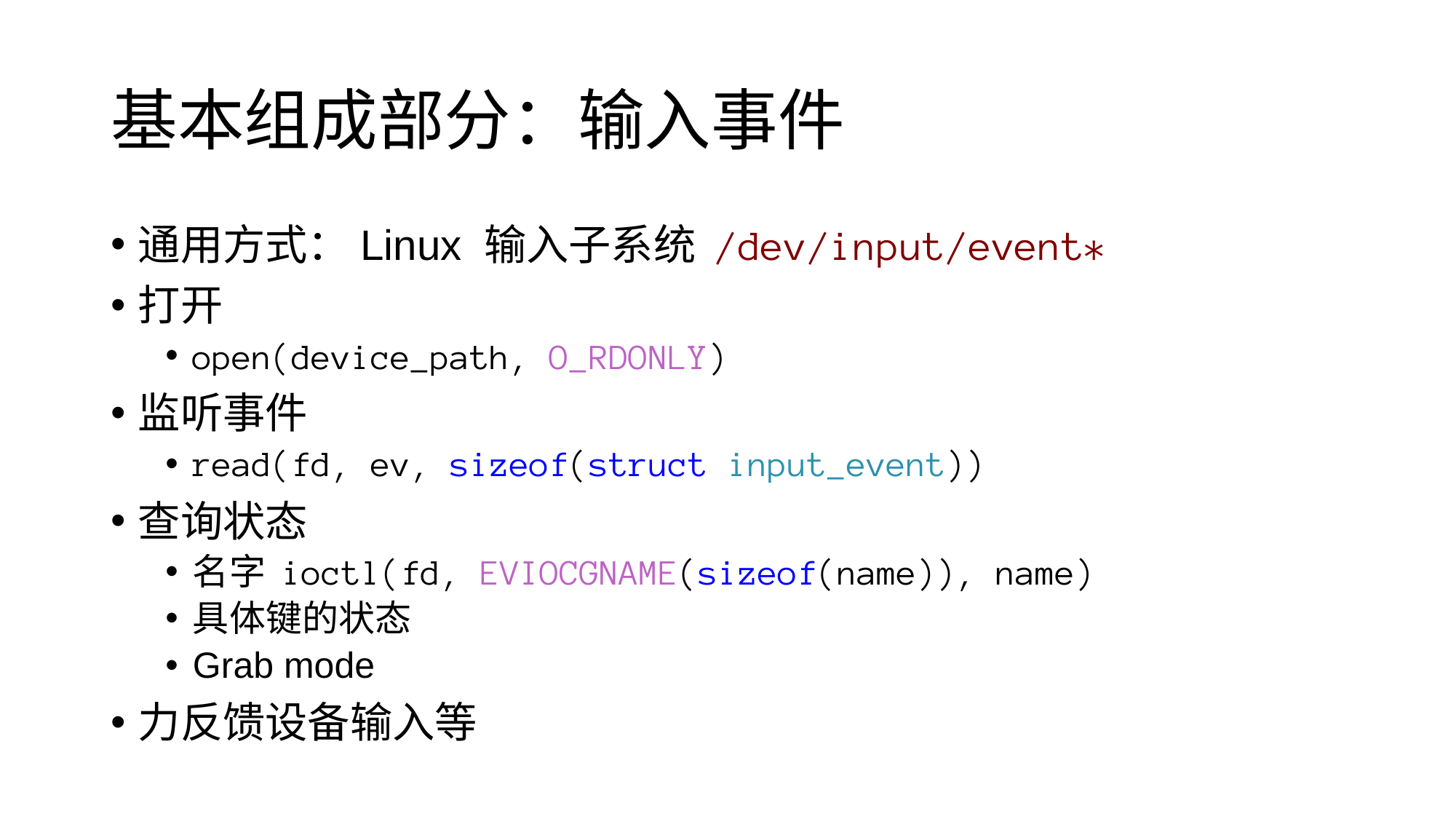

# 基本组成部分：输入事件
通用方式：Linux 输入子系统 /dev/input/event*
打开
open(device_path, O_RDONLY)
监听事件
read(fd, ev, sizeof(struct input_event))
查询状态
名字 ioctl(fd, EVIOCGNAME(sizeof(name)), name)
具体键的状态
Grab mode
力反馈设备输入等